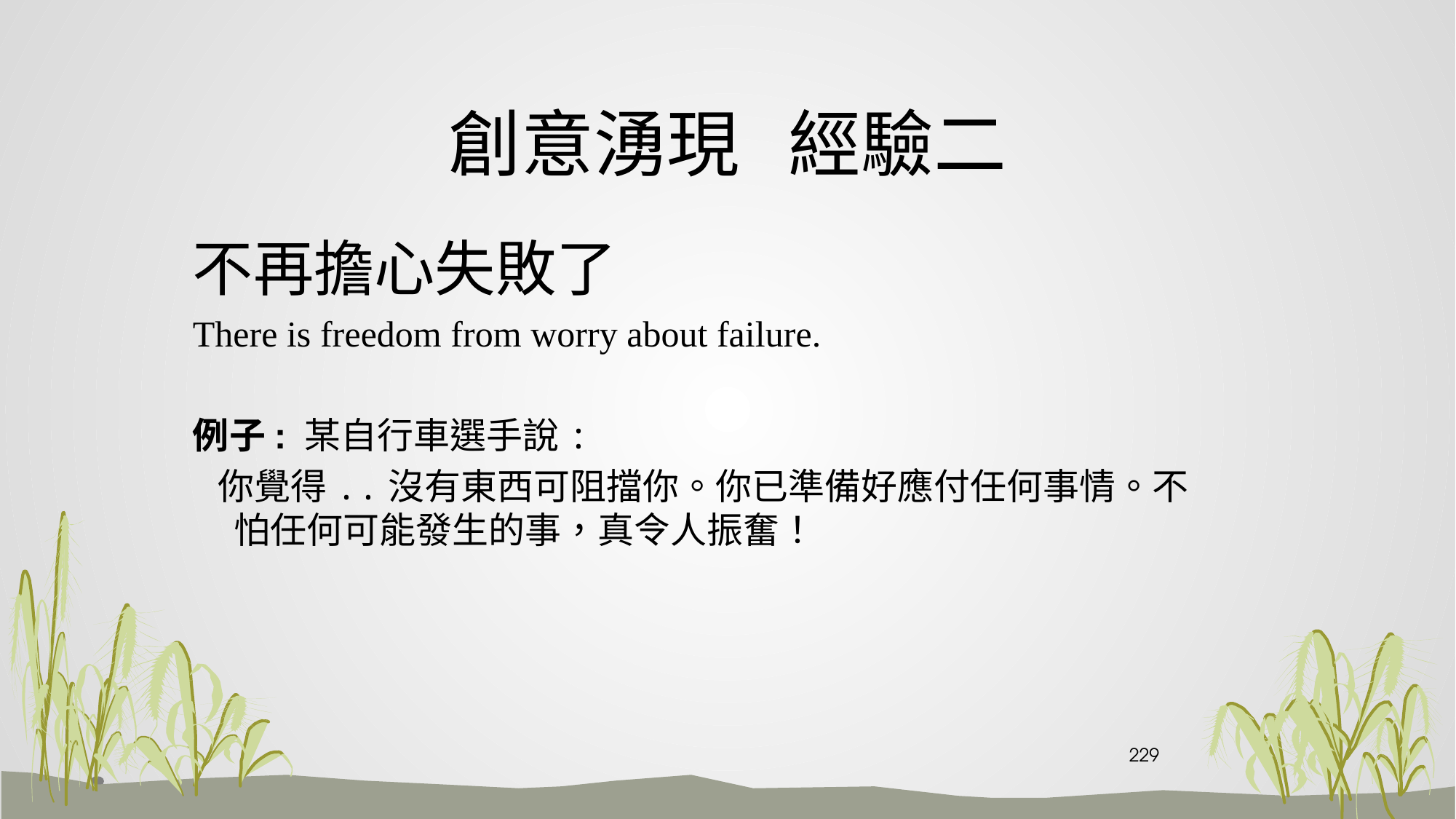

# 創意湧現   經驗二
不再擔心失敗了
There is freedom from worry about failure.

例子: 某自行車選手說:
  你覺得..沒有東西可阻擋你。你已準備好應付任何事情。不怕任何可能發生的事，真令人振奮！

229